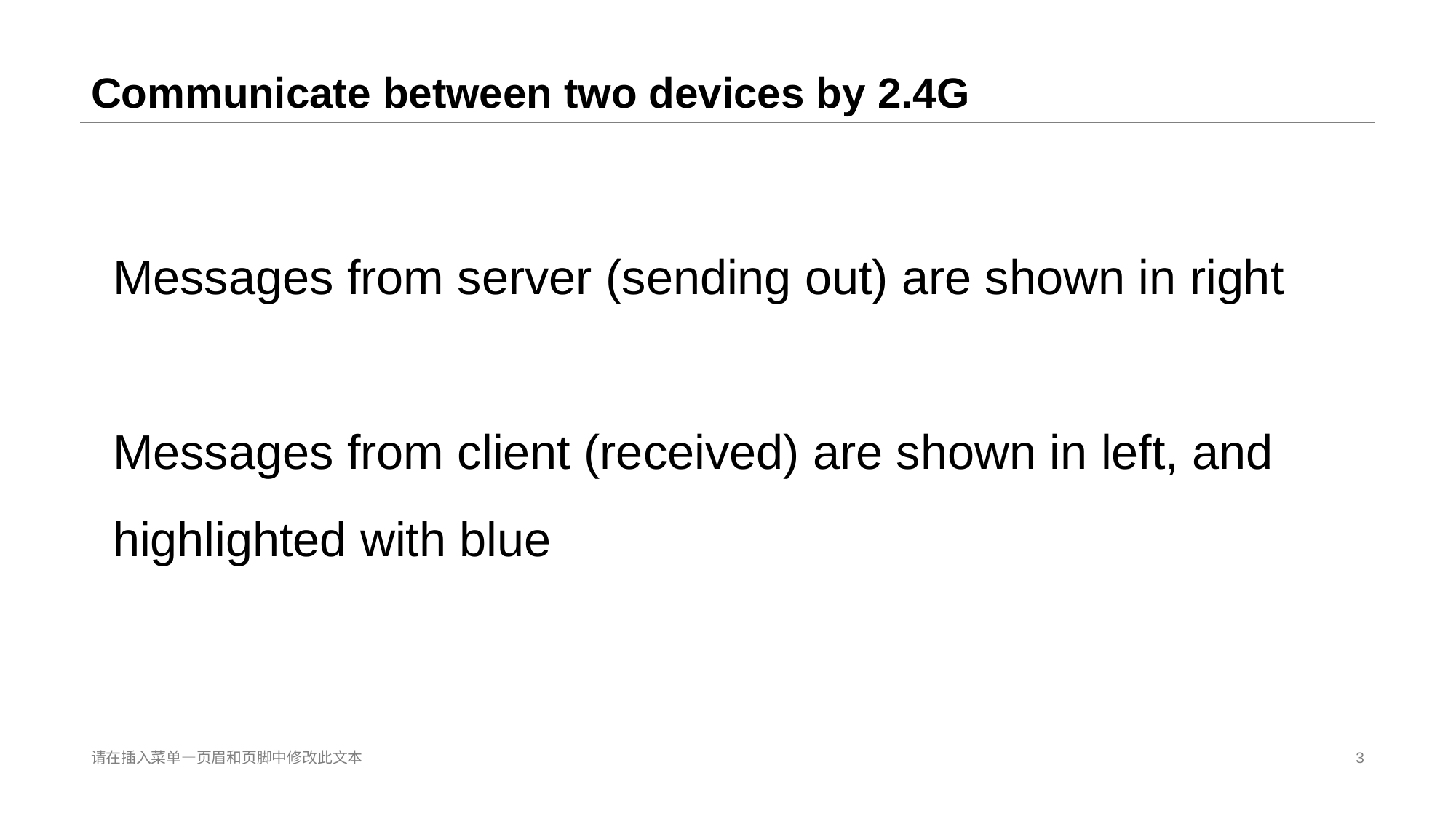

# Communicate between two devices by 2.4G
Messages from server (sending out) are shown in right

Messages from client (received) are shown in left, and
highlighted with blue
请在插入菜单—页眉和页脚中修改此文本
3